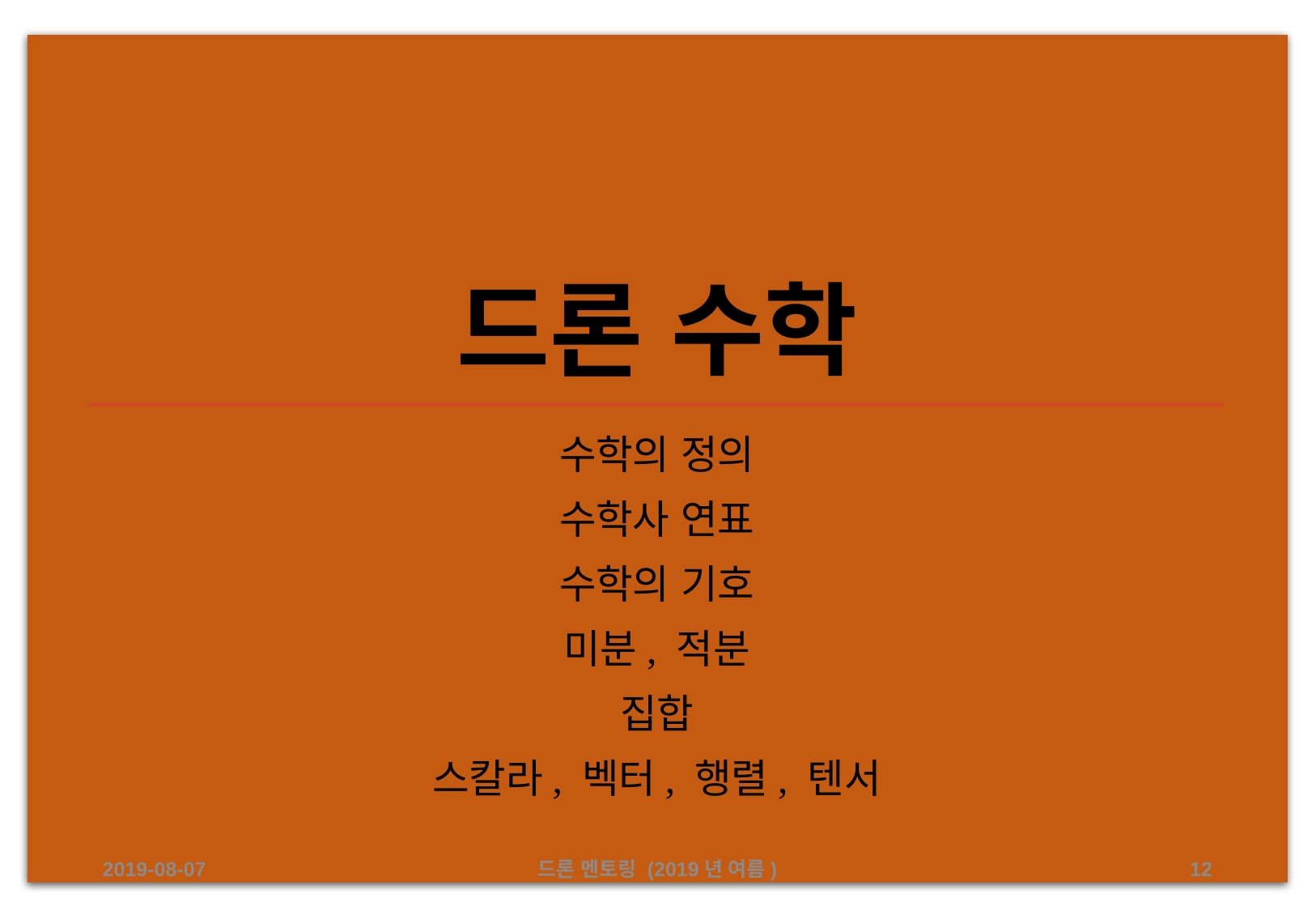

# 드론 수학
수학의 정의
수학사 연표
수학의 기호
미분, 적분
집합
스칼라, 벡터, 행렬, 텐서
2019-08-07
드론 멘토링 (2019년 여름)
12